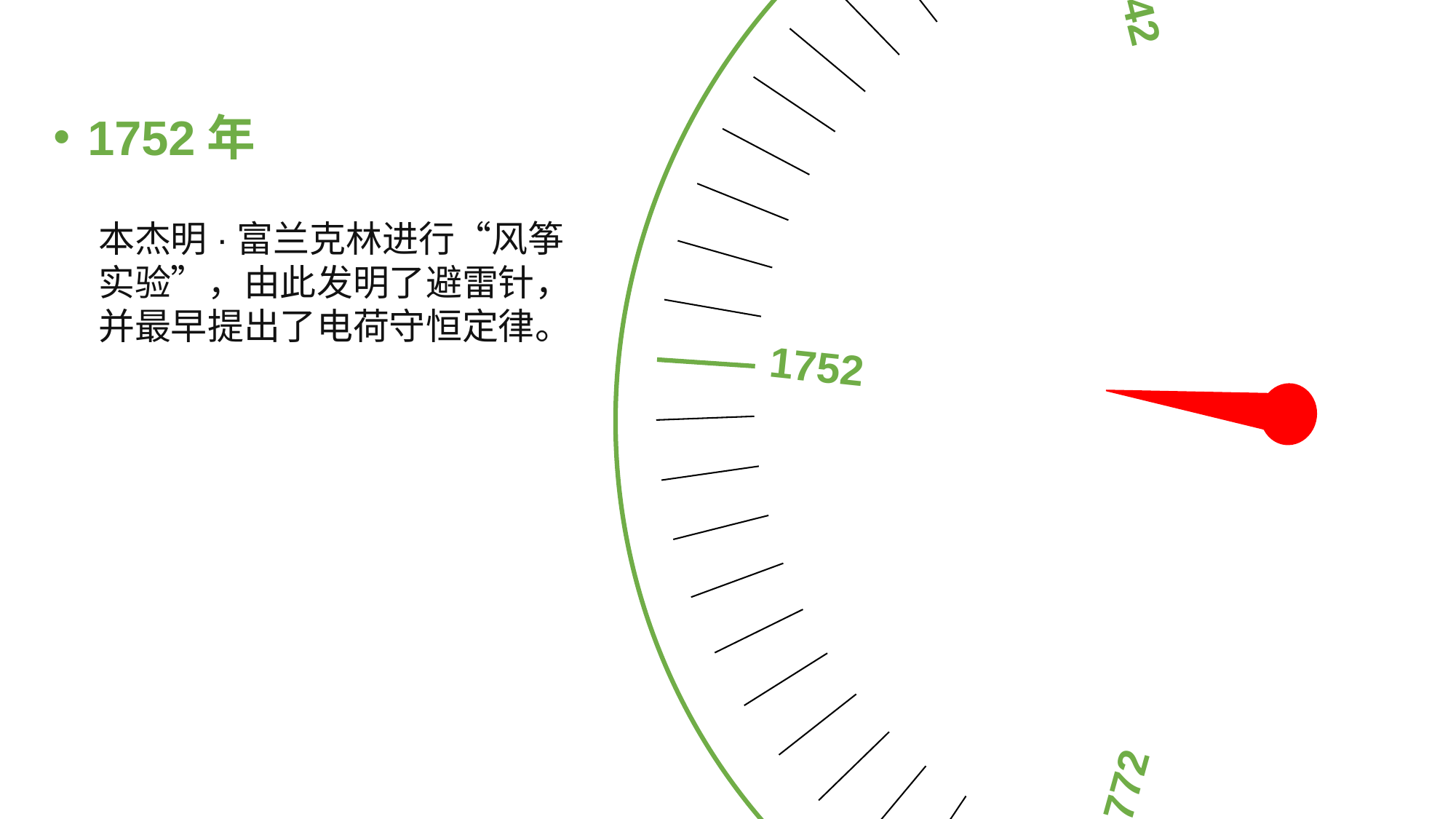

1738
1779
1742
1772
1752
1752年
本杰明·富兰克林进行“风筝实验”，由此发明了避雷针，并最早提出了电荷守恒定律。